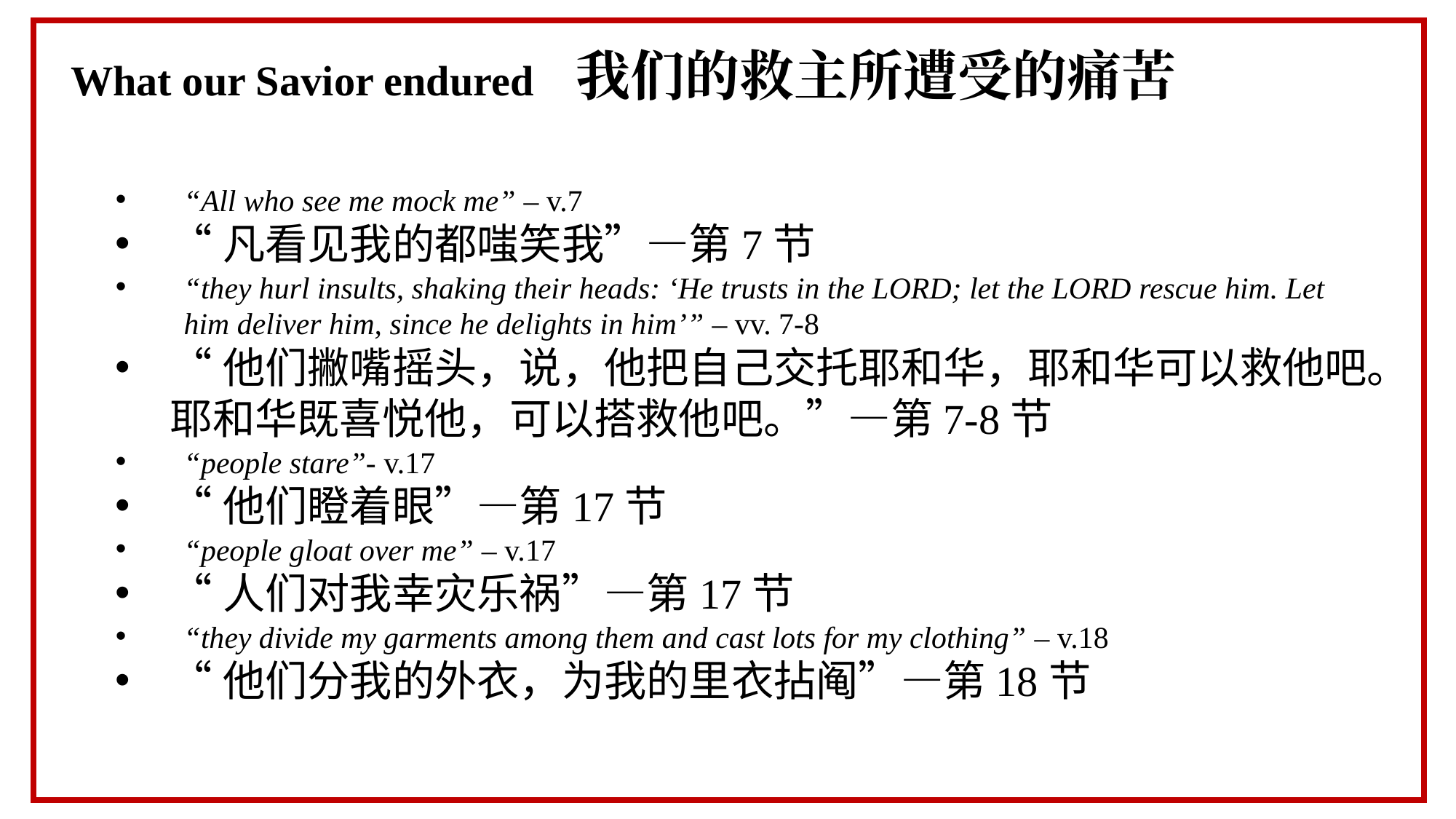

What our Savior endured   我们的救主所遭受的痛苦
“All who see me mock me” – v.7
“凡看见我的都嗤笑我”—第7节
“they hurl insults, shaking their heads: ‘He trusts in the LORD; let the LORD rescue him. Let him deliver him, since he delights in him’” – vv. 7-8
“他们撇嘴摇头，说，他把自己交托耶和华，耶和华可以救他吧。耶和华既喜悦他，可以搭救他吧。”—第7-8节
“people stare”- v.17
“他们瞪着眼”—第17节
“people gloat over me” – v.17
“人们对我幸灾乐祸”—第17节
“they divide my garments among them and cast lots for my clothing” – v.18
“他们分我的外衣，为我的里衣拈阄”—第18节